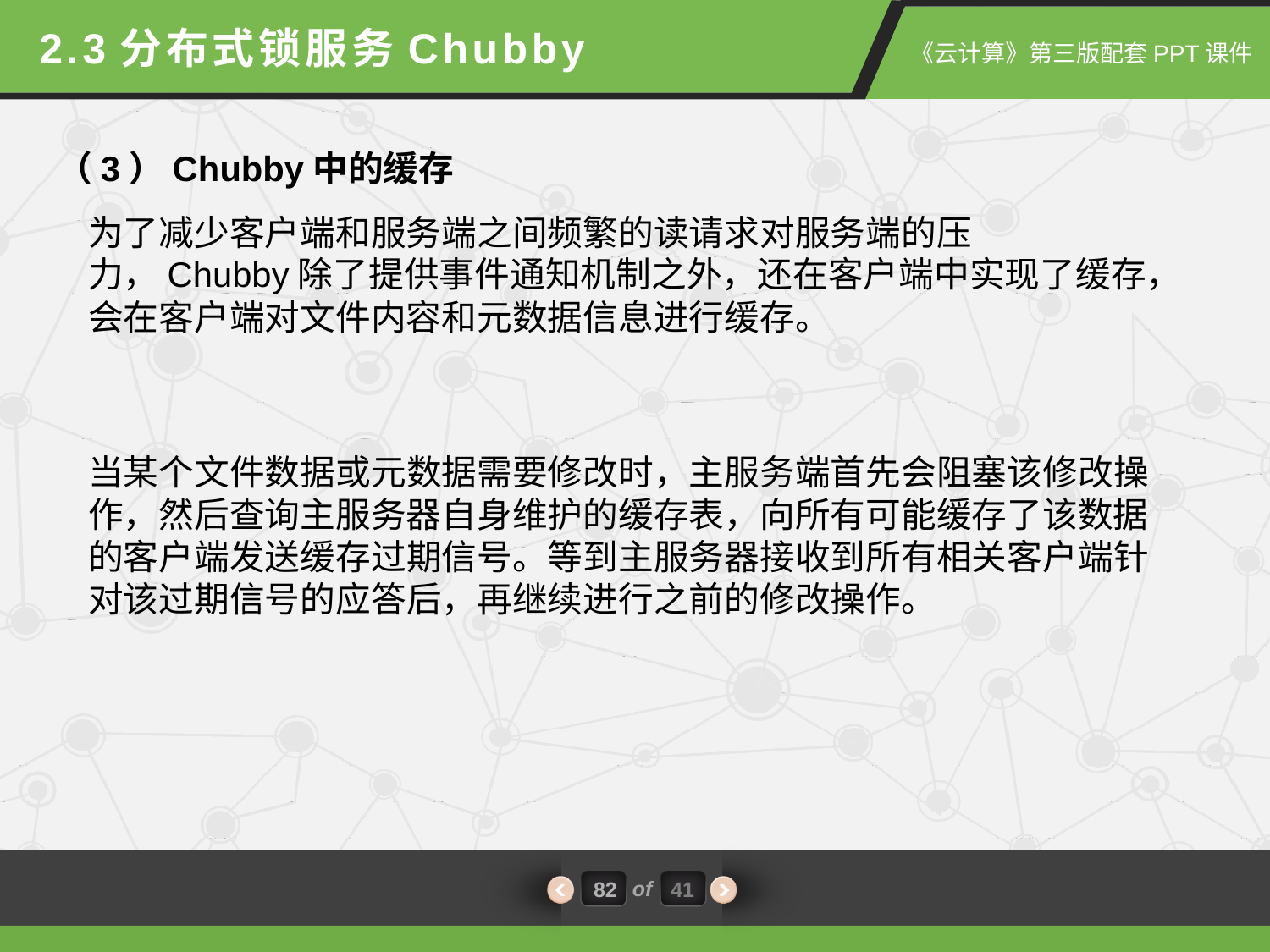

2.3分布式锁服务Chubby
（3）Chubby中的缓存
为了减少客户端和服务端之间频繁的读请求对服务端的压力，Chubby除了提供事件通知机制之外，还在客户端中实现了缓存，会在客户端对文件内容和元数据信息进行缓存。
当某个文件数据或元数据需要修改时，主服务端首先会阻塞该修改操作，然后查询主服务器自身维护的缓存表，向所有可能缓存了该数据的客户端发送缓存过期信号。等到主服务器接收到所有相关客户端针对该过期信号的应答后，再继续进行之前的修改操作。
82